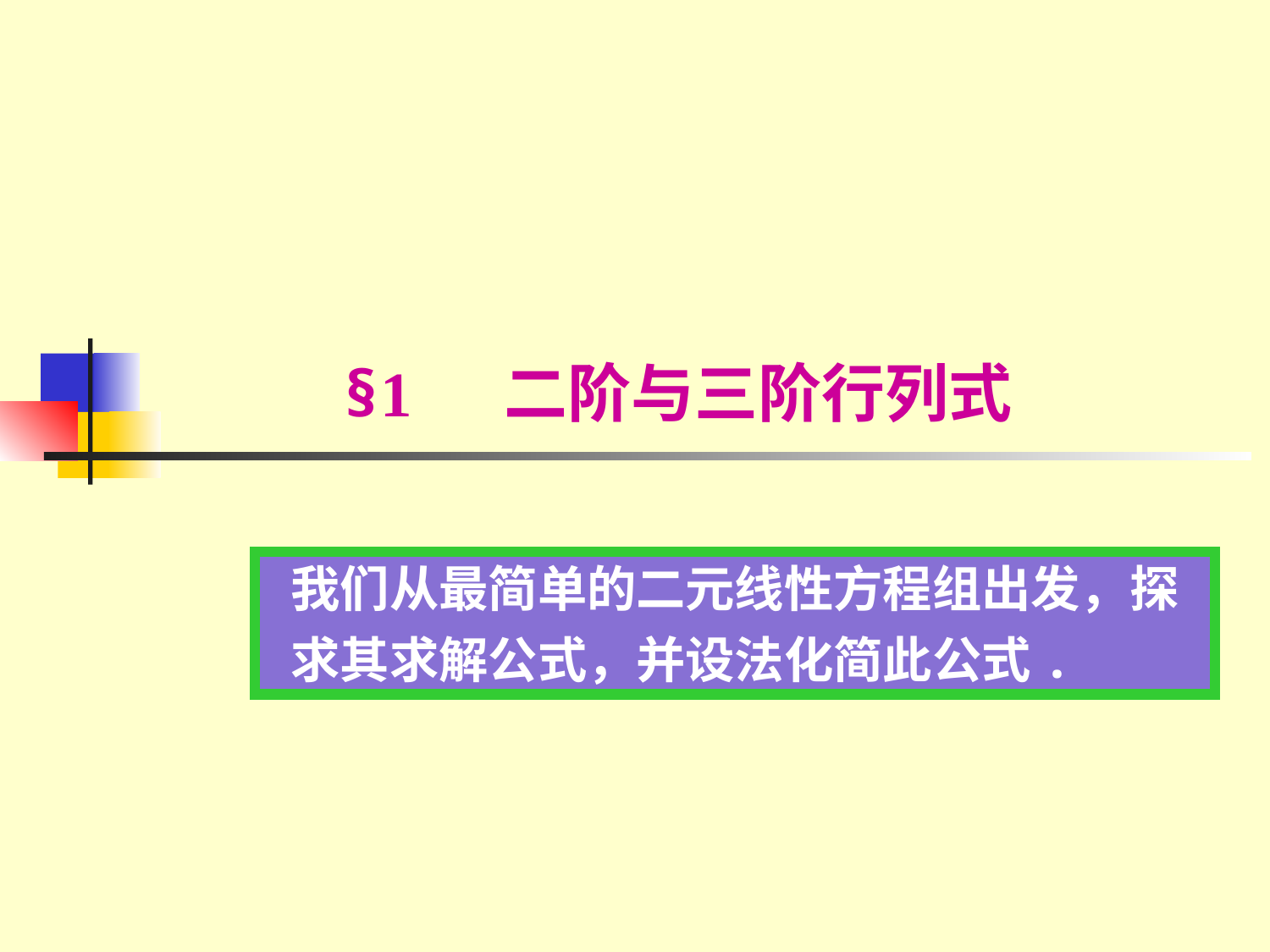

# §1  二阶与三阶行列式
我们从最简单的二元线性方程组出发，探
求其求解公式，并设法化简此公式.